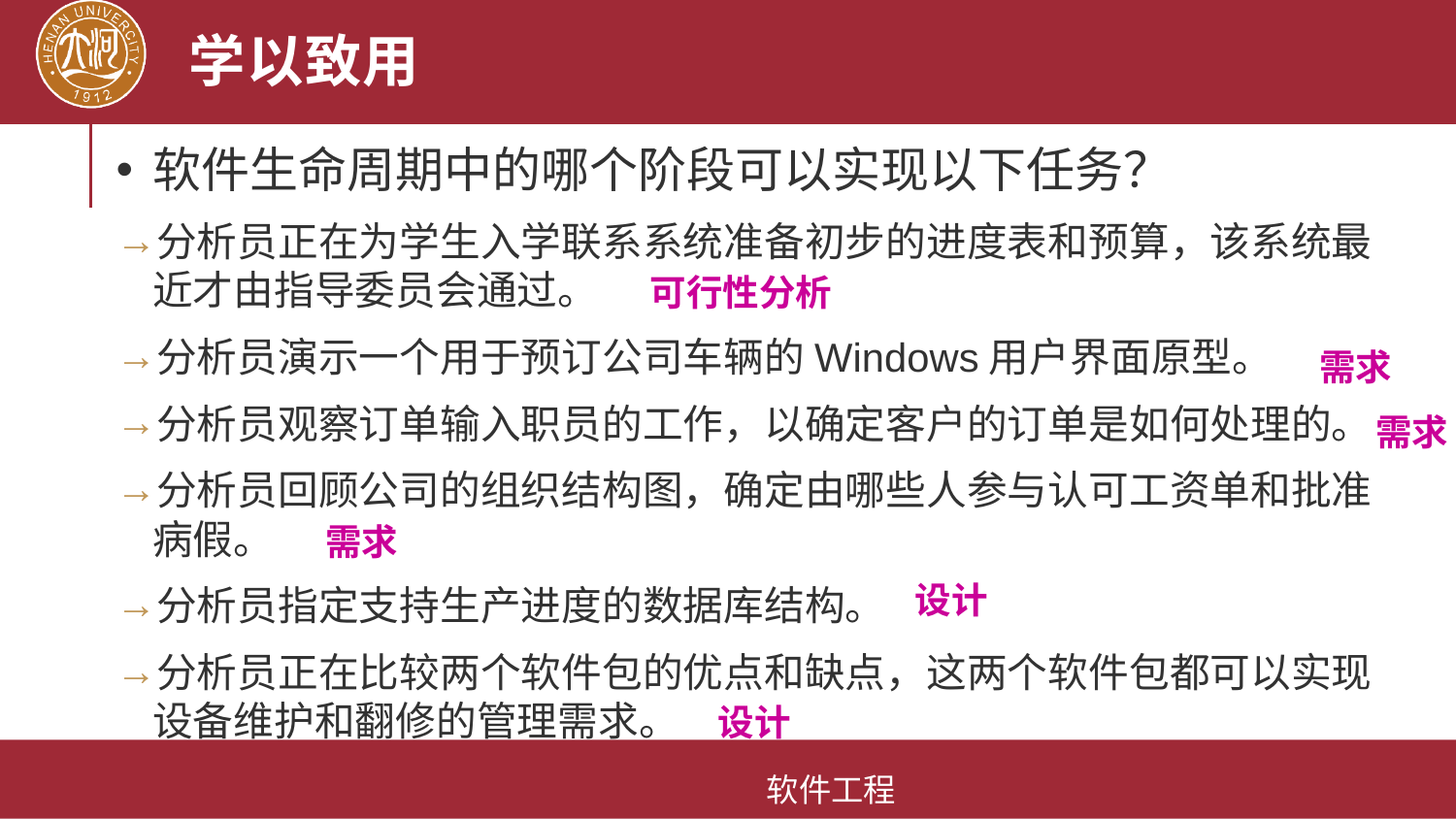

# 学以致用
软件生命周期中的哪个阶段可以实现以下任务？
分析员正在为学生入学联系系统准备初步的进度表和预算，该系统最近才由指导委员会通过。
分析员演示一个用于预订公司车辆的Windows用户界面原型。
分析员观察订单输入职员的工作，以确定客户的订单是如何处理的。
分析员回顾公司的组织结构图，确定由哪些人参与认可工资单和批准病假。
分析员指定支持生产进度的数据库结构。
分析员正在比较两个软件包的优点和缺点，这两个软件包都可以实现设备维护和翻修的管理需求。
可行性分析
需求
需求
需求
设计
设计

软件工程
77